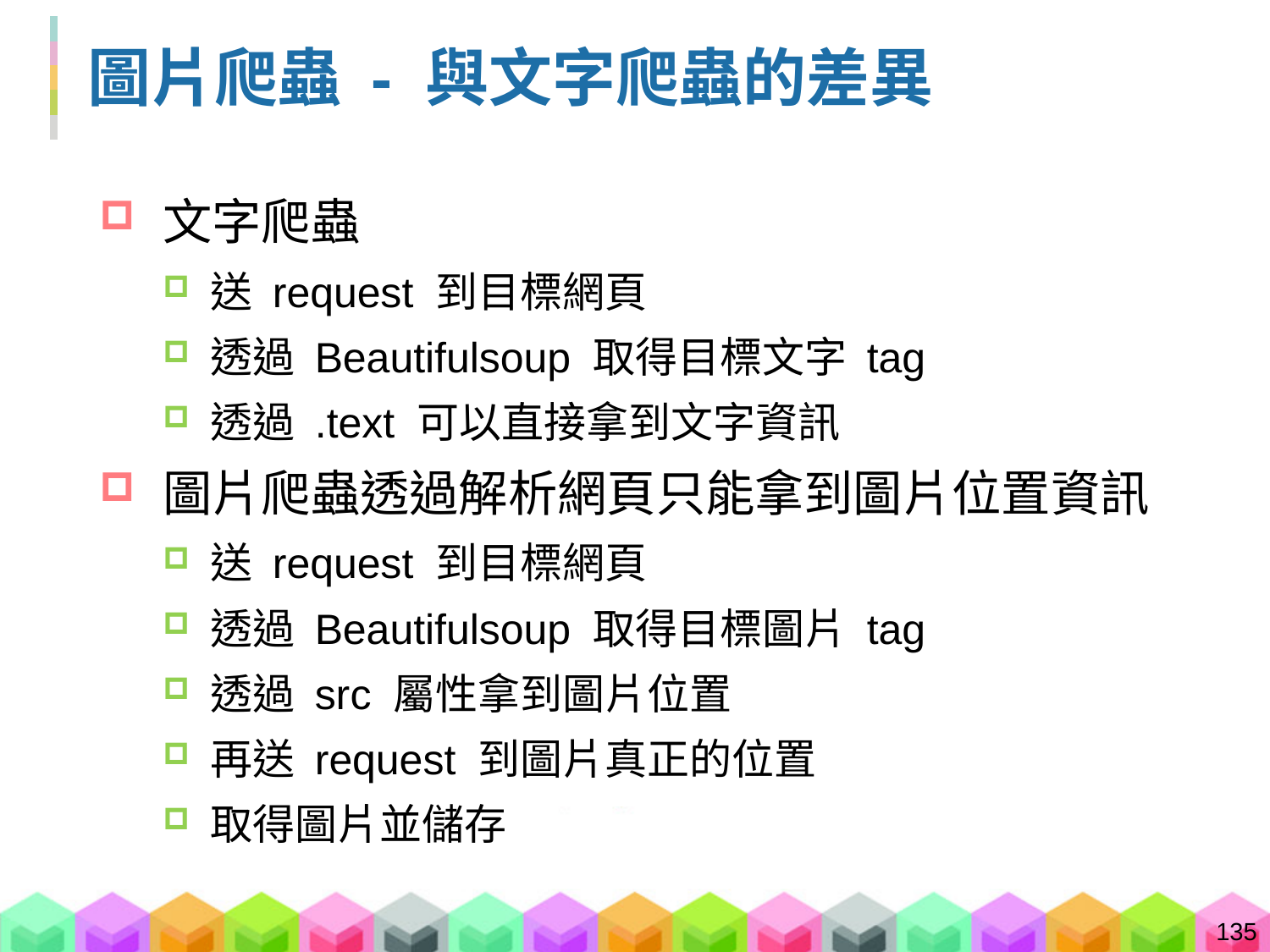

# 圖片爬蟲 - 與文字爬蟲的差異
文字爬蟲
送 request 到目標網頁
透過 Beautifulsoup 取得目標文字 tag
透過 .text 可以直接拿到文字資訊
圖片爬蟲透過解析網頁只能拿到圖片位置資訊
送 request 到目標網頁
透過 Beautifulsoup 取得目標圖片 tag
透過 src 屬性拿到圖片位置
再送 request 到圖片真正的位置
取得圖片並儲存
135